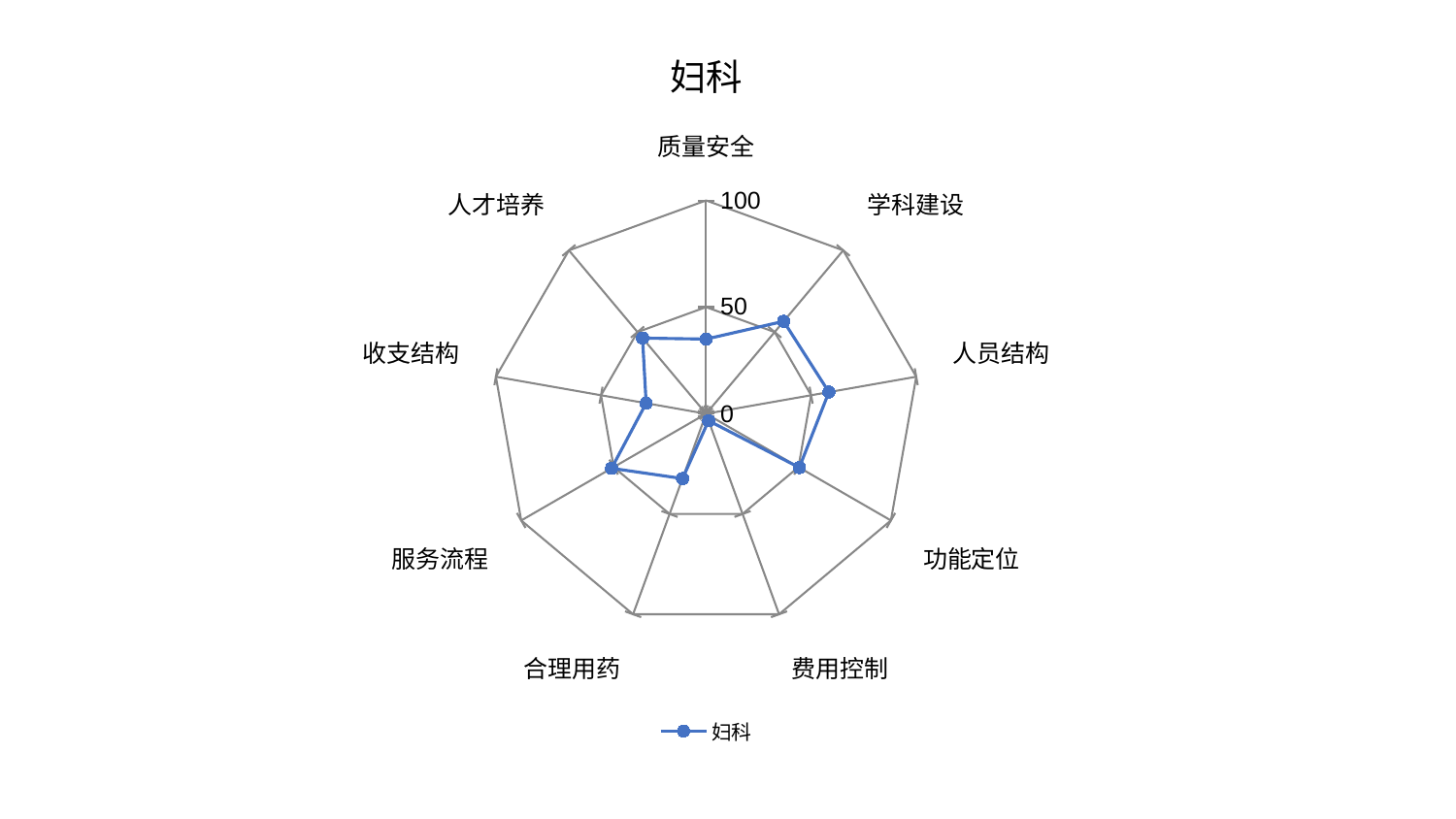

### Chart: 妇科

| Category | 妇科 |
|---|---|
| 质量安全 | 35.03219455646693 |
| 学科建设 | 56.582723684745744 |
| 人员结构 | 58.44455005050135 |
| 功能定位 | 50.45560390410994 |
| 费用控制 | 3.472069517249504 |
| 合理用药 | 32.312104527365086 |
| 服务流程 | 51.148117363608286 |
| 收支结构 | 28.521171524764807 |
| 人才培养 | 46.3299224423767 |
164